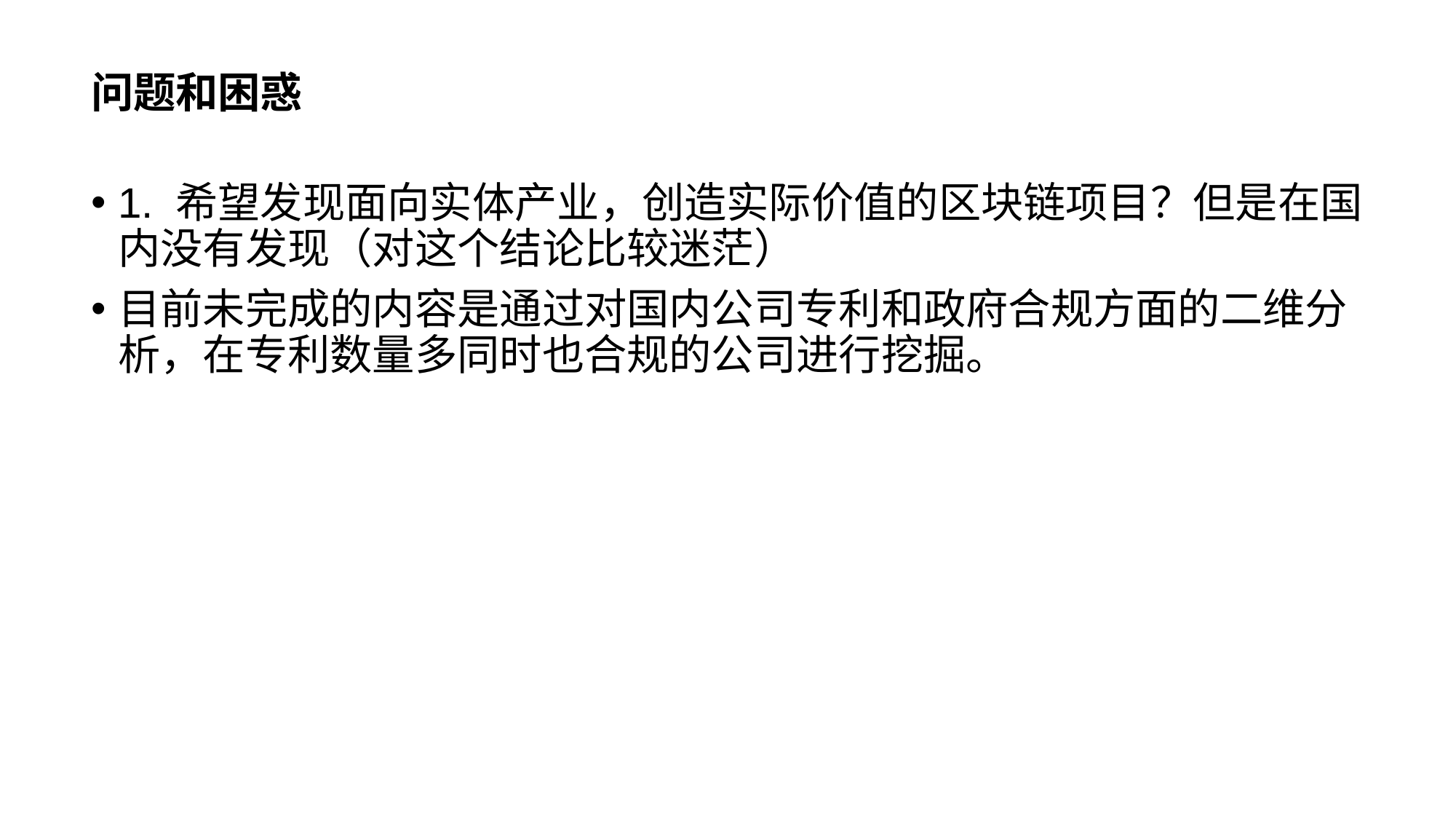

# 问题和困惑
1. 希望发现面向实体产业，创造实际价值的区块链项目？但是在国内没有发现（对这个结论比较迷茫）
目前未完成的内容是通过对国内公司专利和政府合规方面的二维分析，在专利数量多同时也合规的公司进行挖掘。